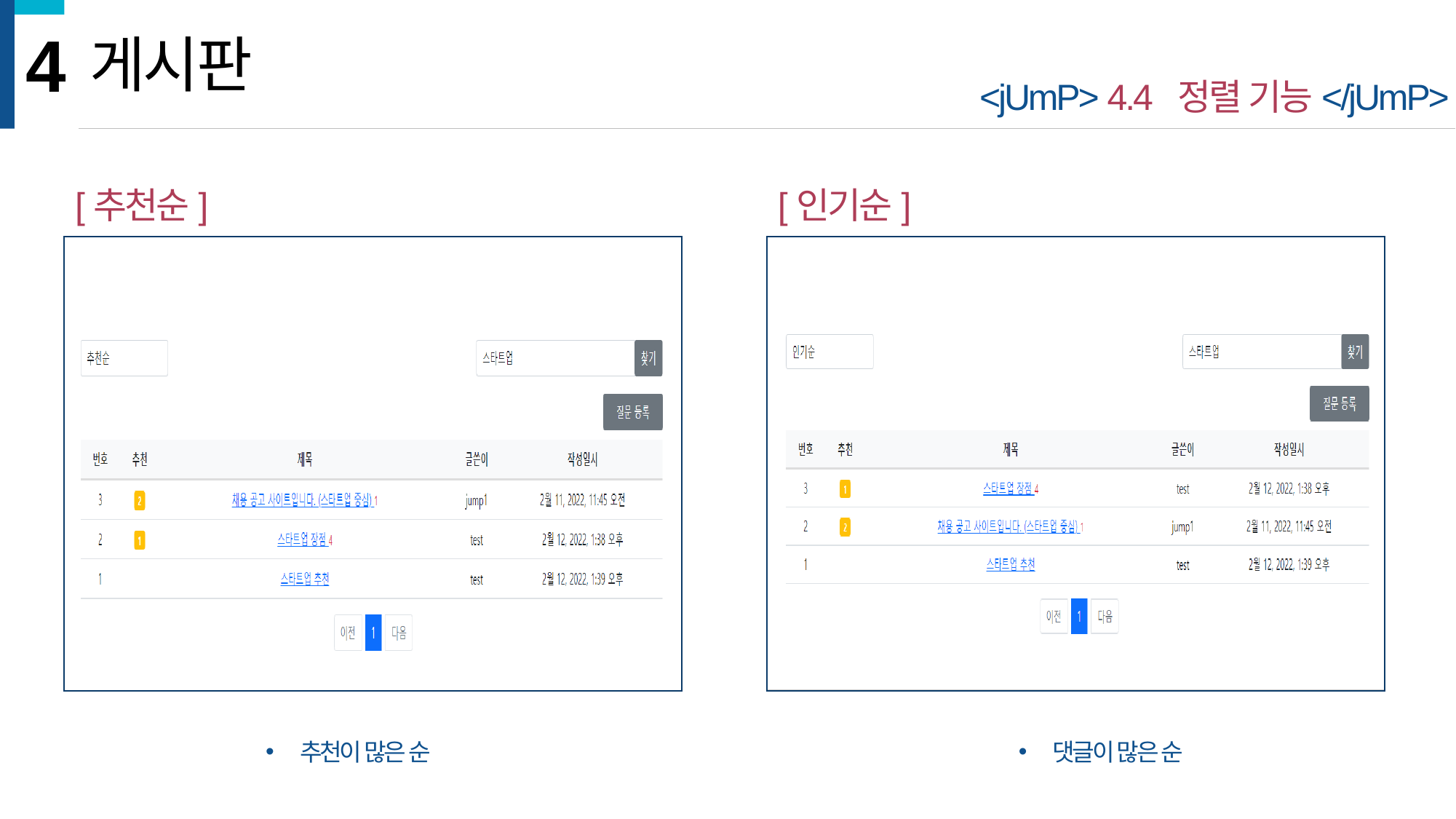

4
게시판
<jUmP> 4.4  정렬 기능</jUmP>
[추천순]
[인기순]

 * 질문 등록 버튼 생성
댓글이 많은 순
추천이 많은 순